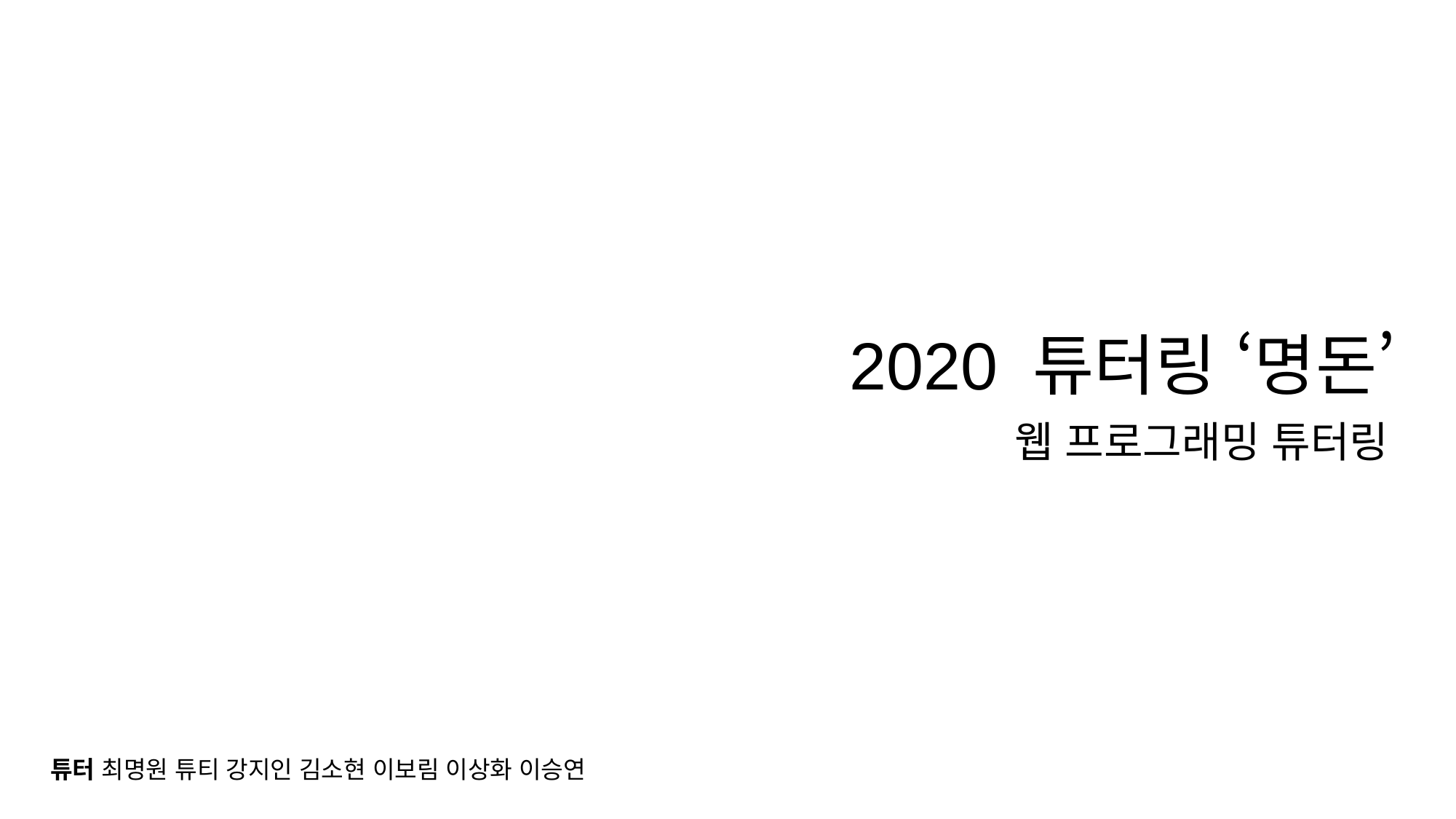

2020 튜터링 ‘명돈’
웹 프로그래밍 튜터링
튜터 최명원 튜티 강지인 김소현 이보림 이상화 이승연